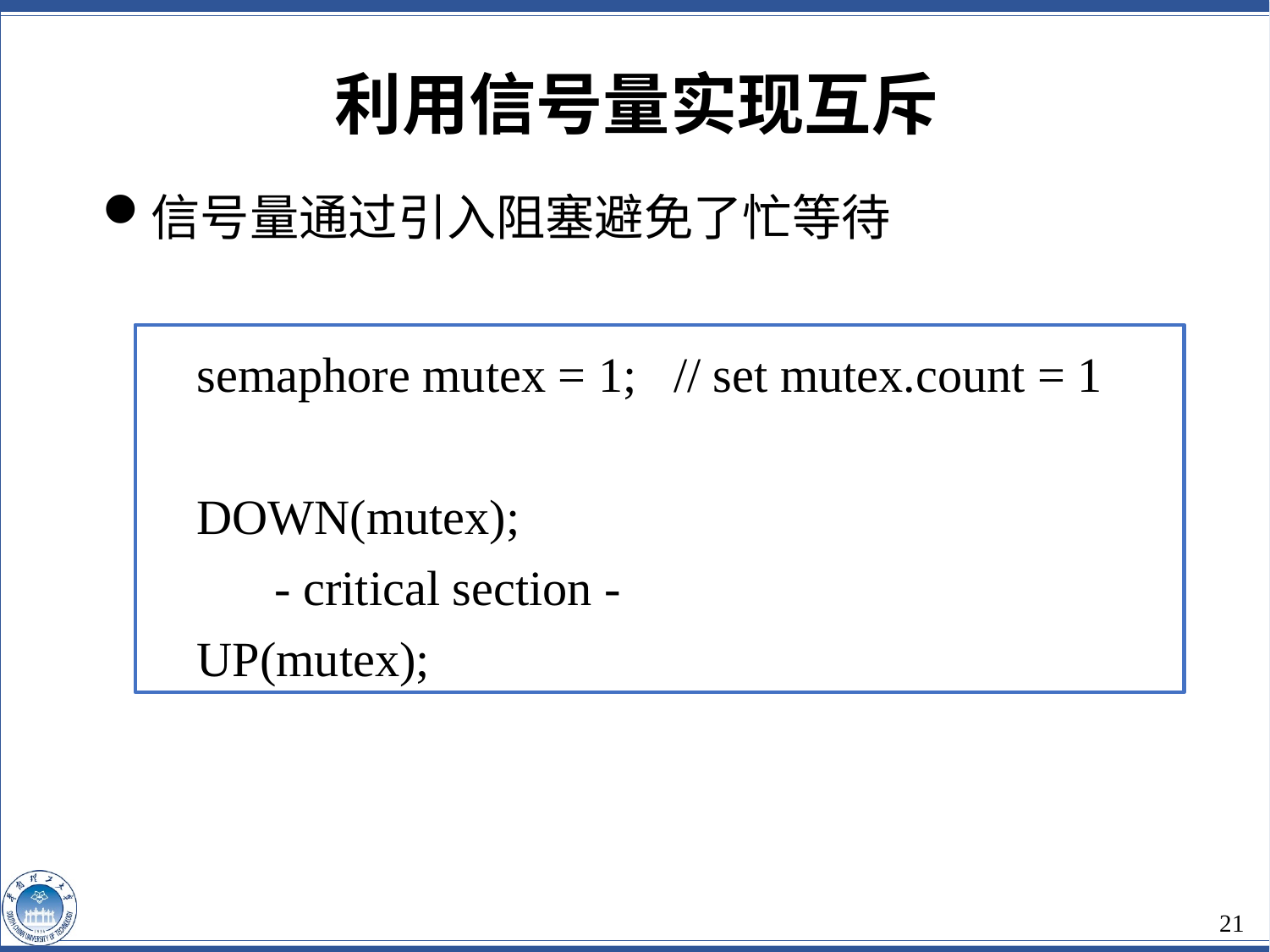

利用信号量实现互斥
信号量通过引入阻塞避免了忙等待
    semaphore mutex = 1;   // set mutex.count = 1

    DOWN(mutex);
	- critical section -
    UP(mutex);
21